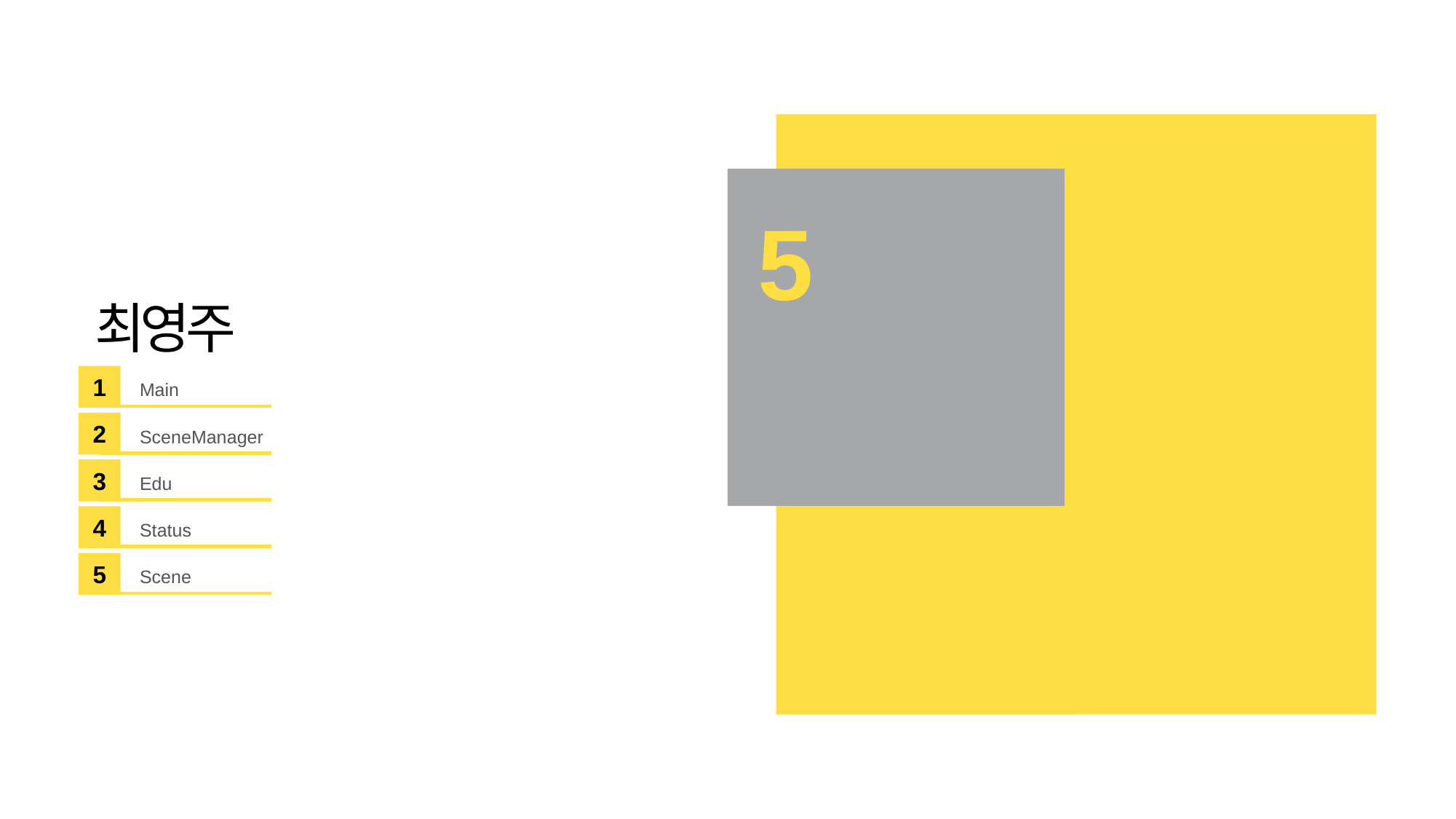

5
최영주
1
Main
2
SceneManager
3
Edu
4
Status
5
Scene